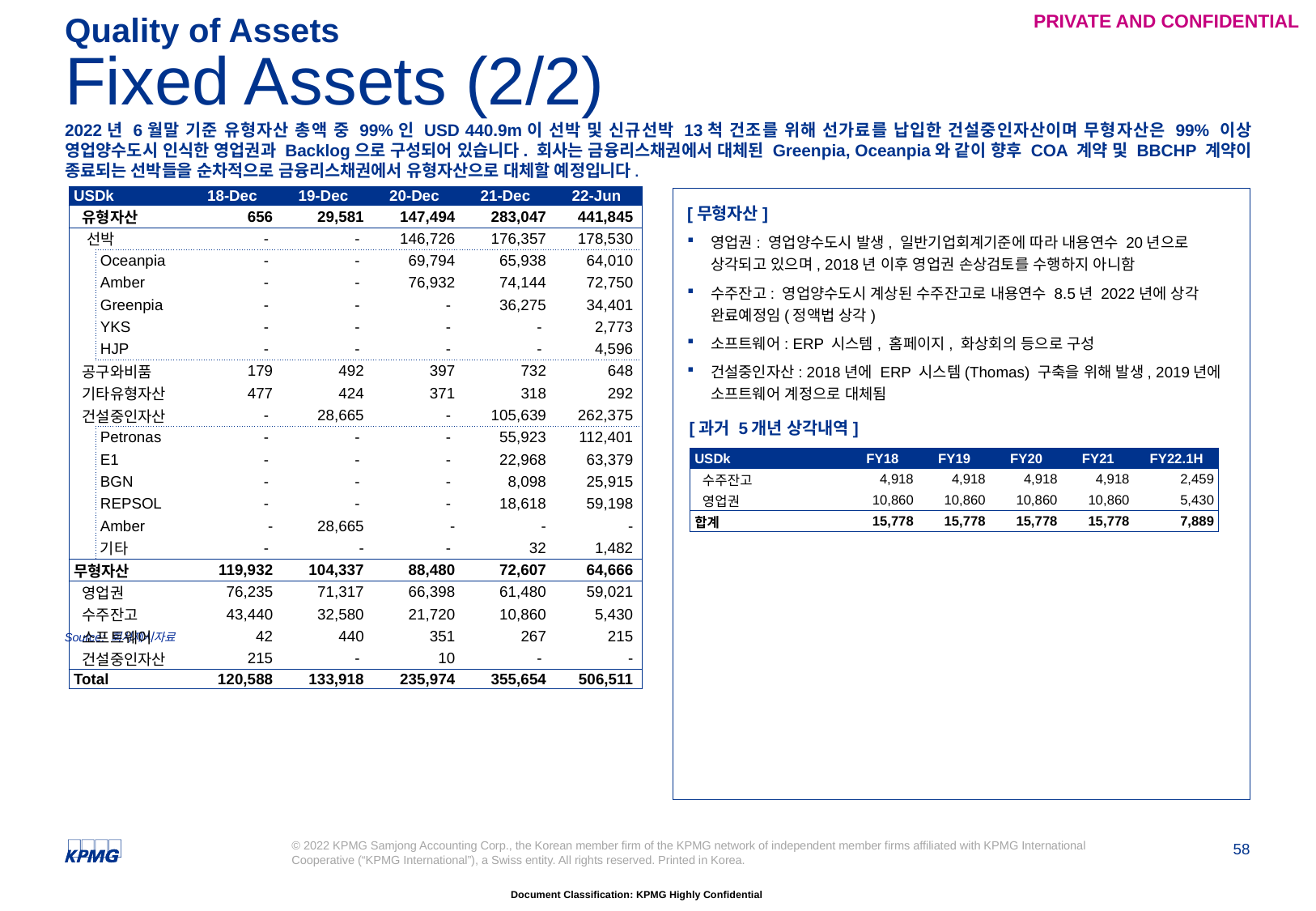

Quality of Assets
# Fixed Assets (2/2)
2022년 6월말 기준 유형자산 총액 중 99%인 USD 440.9m이 선박 및 신규선박 13척 건조를 위해 선가료를 납입한 건설중인자산이며 무형자산은 99% 이상 영업양수도시 인식한 영업권과 Backlog으로 구성되어 있습니다. 회사는 금융리스채권에서 대체된 Greenpia, Oceanpia와 같이 향후 COA 계약 및 BBCHP 계약이 종료되는 선박들을 순차적으로 금융리스채권에서 유형자산으로 대체할 예정입니다.
| USDk |  | 18-Dec | 19-Dec | 20-Dec | 21-Dec | 22-Jun |
| --- | --- | --- | --- | --- | --- | --- |
| 유형자산 |  | 656 | 29,581 | 147,494 | 283,047 | 441,845 |
| 선박 |  | - | - | 146,726 | 176,357 | 178,530 |
|  | Oceanpia | - | - | 69,794 | 65,938 | 64,010 |
|  | Amber | - | - | 76,932 | 74,144 | 72,750 |
|  | Greenpia | - | - | - | 36,275 | 34,401 |
|  | YKS | - | - | - | - | 2,773 |
|  | HJP | - | - | - | - | 4,596 |
| 공구와비품 |  | 179 | 492 | 397 | 732 | 648 |
| 기타유형자산 |  | 477 | 424 | 371 | 318 | 292 |
| 건설중인자산 |  | - | 28,665 | - | 105,639 | 262,375 |
|  | Petronas | - | - | - | 55,923 | 112,401 |
|  | E1 | - | - | - | 22,968 | 63,379 |
|  | BGN | - | - | - | 8,098 | 25,915 |
|  | REPSOL | - | - | - | 18,618 | 59,198 |
|  | Amber | - | 28,665 | - | - | - |
|  | 기타 | - | - | - | 32 | 1,482 |
| 무형자산 |  | 119,932 | 104,337 | 88,480 | 72,607 | 64,666 |
| 영업권 |  | 76,235 | 71,317 | 66,398 | 61,480 | 59,021 |
| 수주잔고 |  | 43,440 | 32,580 | 21,720 | 10,860 | 5,430 |
| 소프트웨어 |  | 42 | 440 | 351 | 267 | 215 |
| 건설중인자산 |  | 215 | - | 10 | - | - |
| Total |  | 120,588 | 133,918 | 235,974 | 355,654 | 506,511 |
[무형자산]
영업권: 영업양수도시 발생, 일반기업회계기준에 따라 내용연수 20년으로 상각되고 있으며, 2018년 이후 영업권 손상검토를 수행하지 아니함
수주잔고: 영업양수도시 계상된 수주잔고로 내용연수 8.5년 2022년에 상각 완료예정임(정액법 상각)
소프트웨어: ERP 시스템, 홈페이지, 화상회의 등으로 구성
건설중인자산: 2018년에 ERP 시스템(Thomas) 구축을 위해 발생, 2019년에 소프트웨어 계정으로 대체됨

[과거 5개년 상각내역]
| USDk | FY18 | FY19 | FY20 | FY21 | FY22.1H |
| --- | --- | --- | --- | --- | --- |
| 수주잔고 | 4,918 | 4,918 | 4,918 | 4,918 | 2,459 |
| 영업권 | 10,860 | 10,860 | 10,860 | 10,860 | 5,430 |
| 합계 | 15,778 | 15,778 | 15,778 | 15,778 | 7,889 |
Source: 회사제시자료